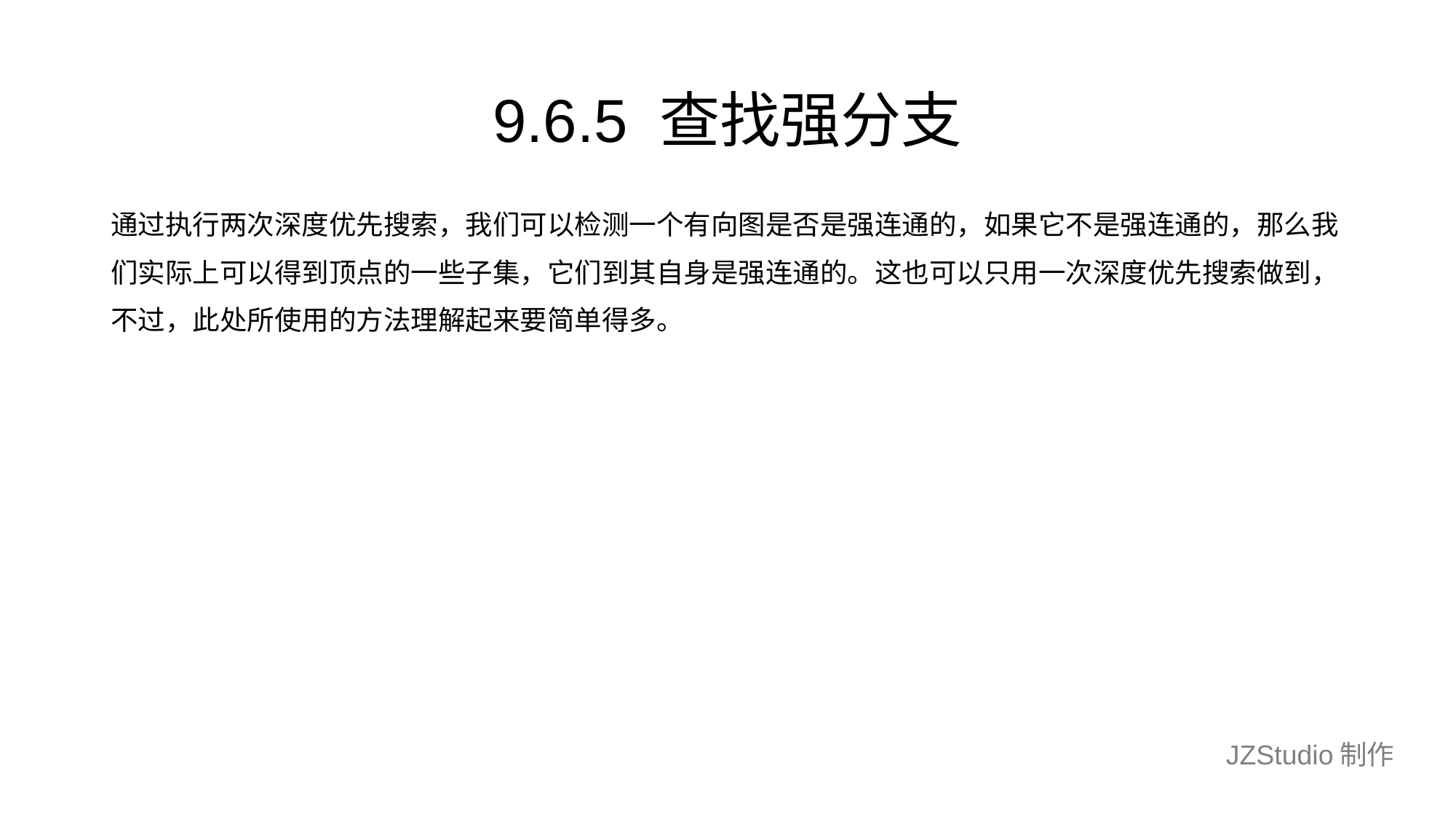

# 9.6.5 查找强分支
通过执行两次深度优先搜索，我们可以检测一个有向图是否是强连通的，如果它不是强连通的，那么我
们实际上可以得到顶点的一些子集，它们到其自身是强连通的。这也可以只用一次深度优先搜索做到，
不过，此处所使用的方法理解起来要简单得多。